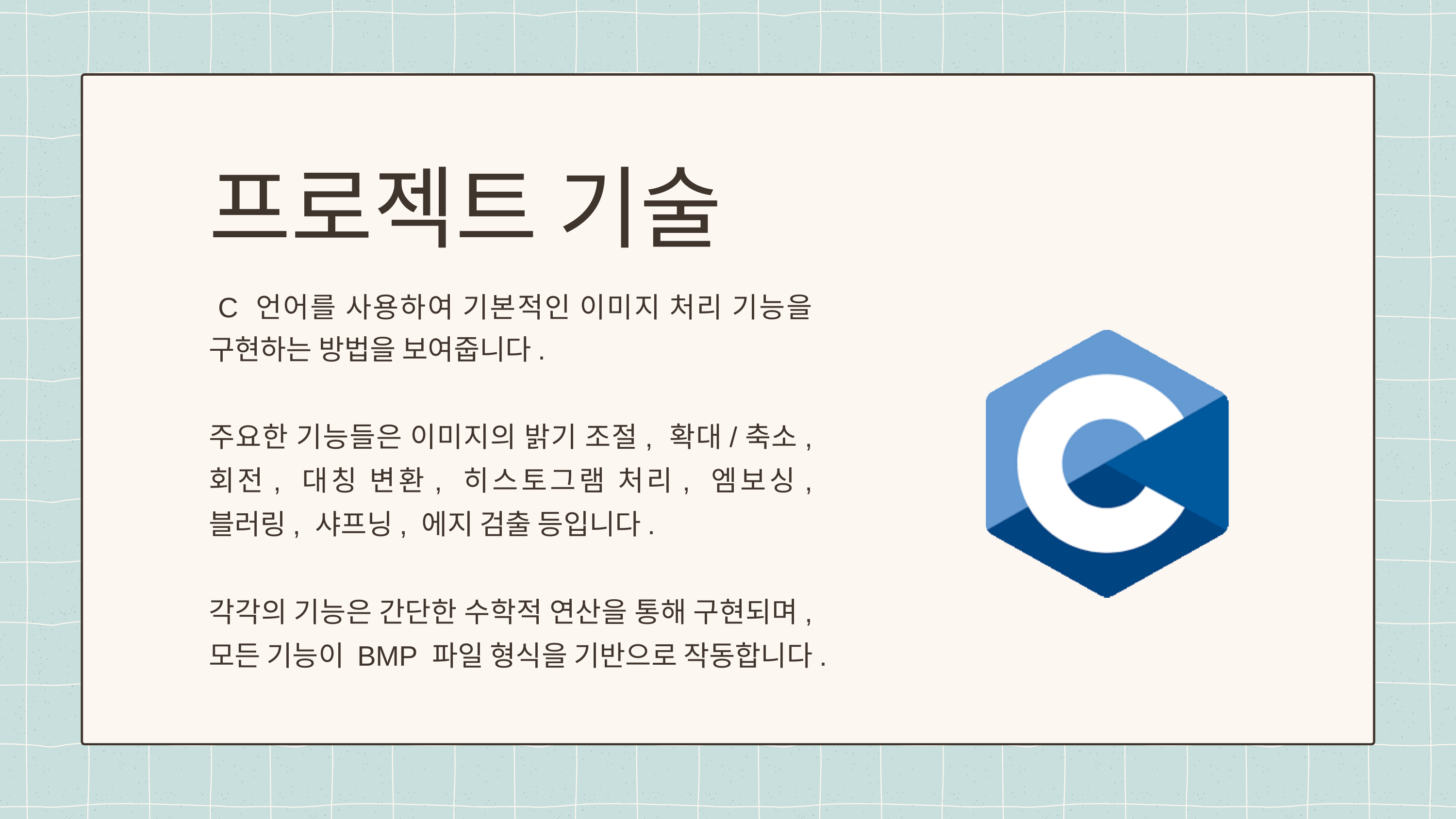

프로젝트 기술
 C 언어를 사용하여 기본적인 이미지 처리 기능을 구현하는 방법을 보여줍니다.

주요한 기능들은 이미지의 밝기 조절, 확대/축소, 회전, 대칭 변환, 히스토그램 처리, 엠보싱, 블러링, 샤프닝, 에지 검출 등입니다.

각각의 기능은 간단한 수학적 연산을 통해 구현되며, 모든 기능이 BMP 파일 형식을 기반으로 작동합니다.